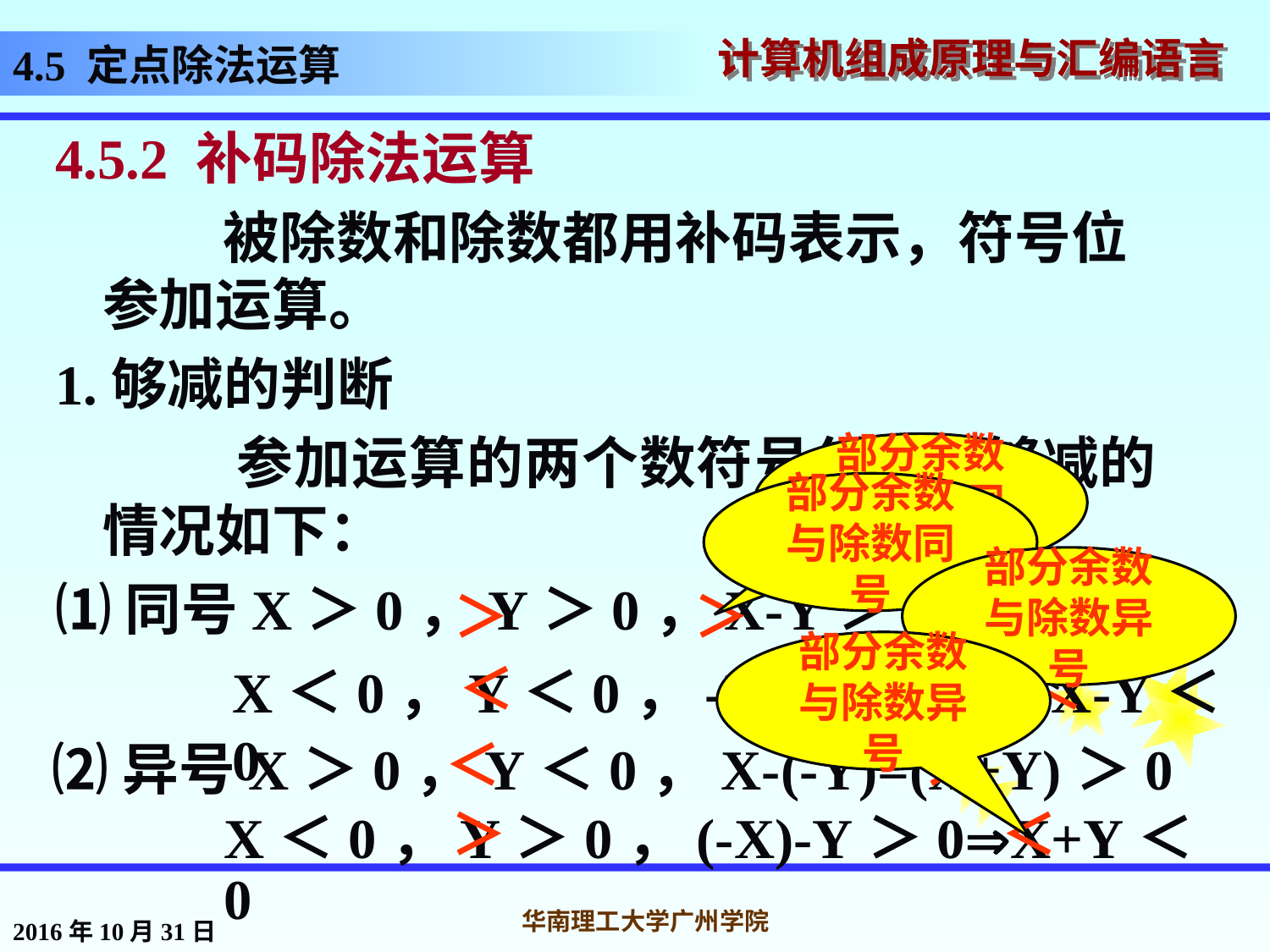

# 4.5 定点除法运算
4.5.2 补码除法运算
            被除数和除数都用补码表示，符号位参加运算。
1.够减的判断
            参加运算的两个数符号任意，够减的情况如下：
⑴同号X＞0，Y＞0，X-Y＞0

部分余数与除数同号
部分余数与除数同号
部分余数与除数异号
＞
＞
部分余数与除数异号
＜
＜
X＜0，Y＜0，-X-(-Y) ＞0⇒X-Y＜0
＜
＞
⑵异号X＞0，Y＜0，X-(-Y)=(X+Y)＞0
＞
＜
X＜0，Y＞0，(-X)-Y＞0⇒X+Y＜0
2016年10月31日
华南理工大学广州学院